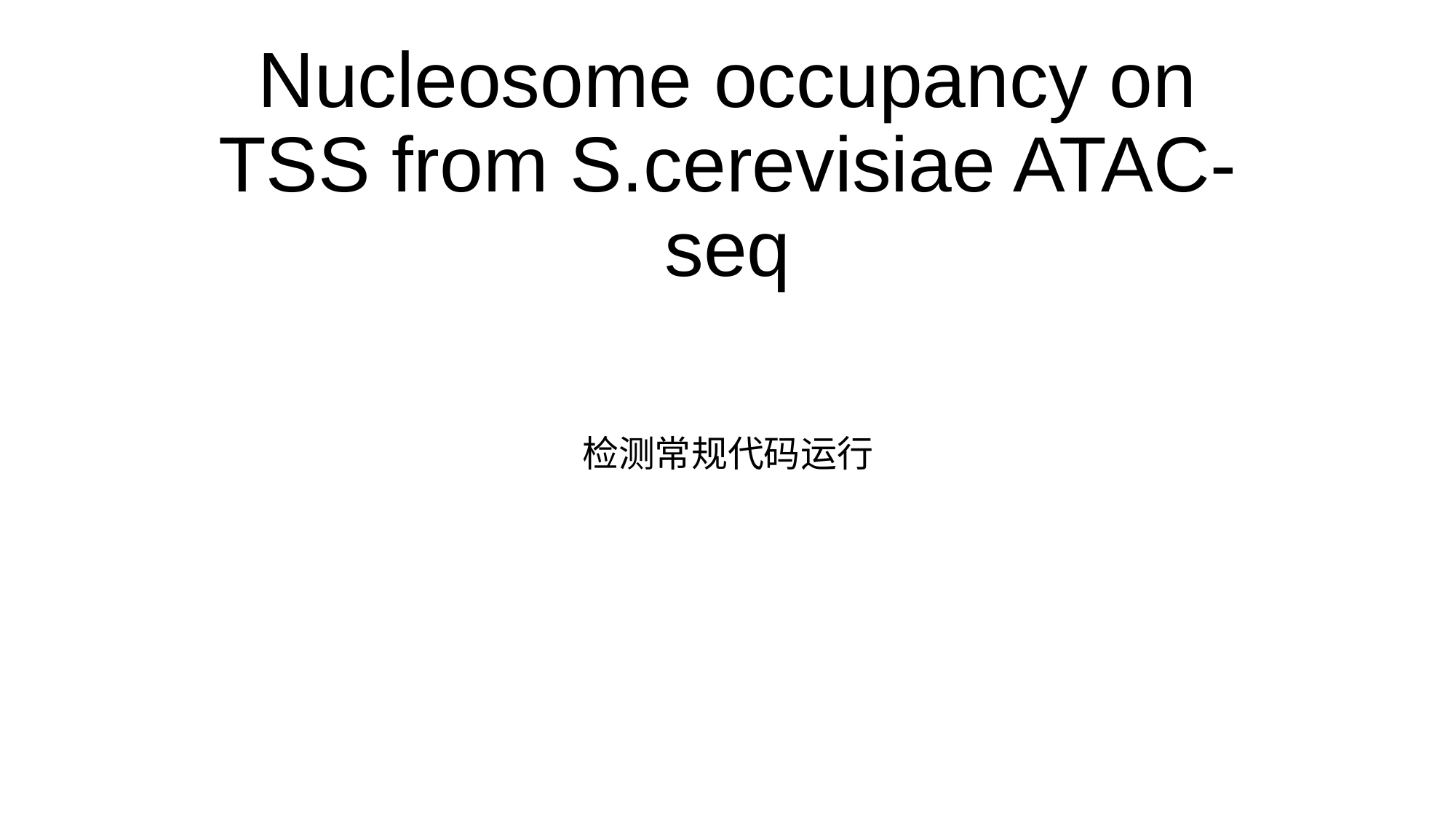

# Nucleosome occupancy on TSS from S.cerevisiae ATAC-seq
检测常规代码运行